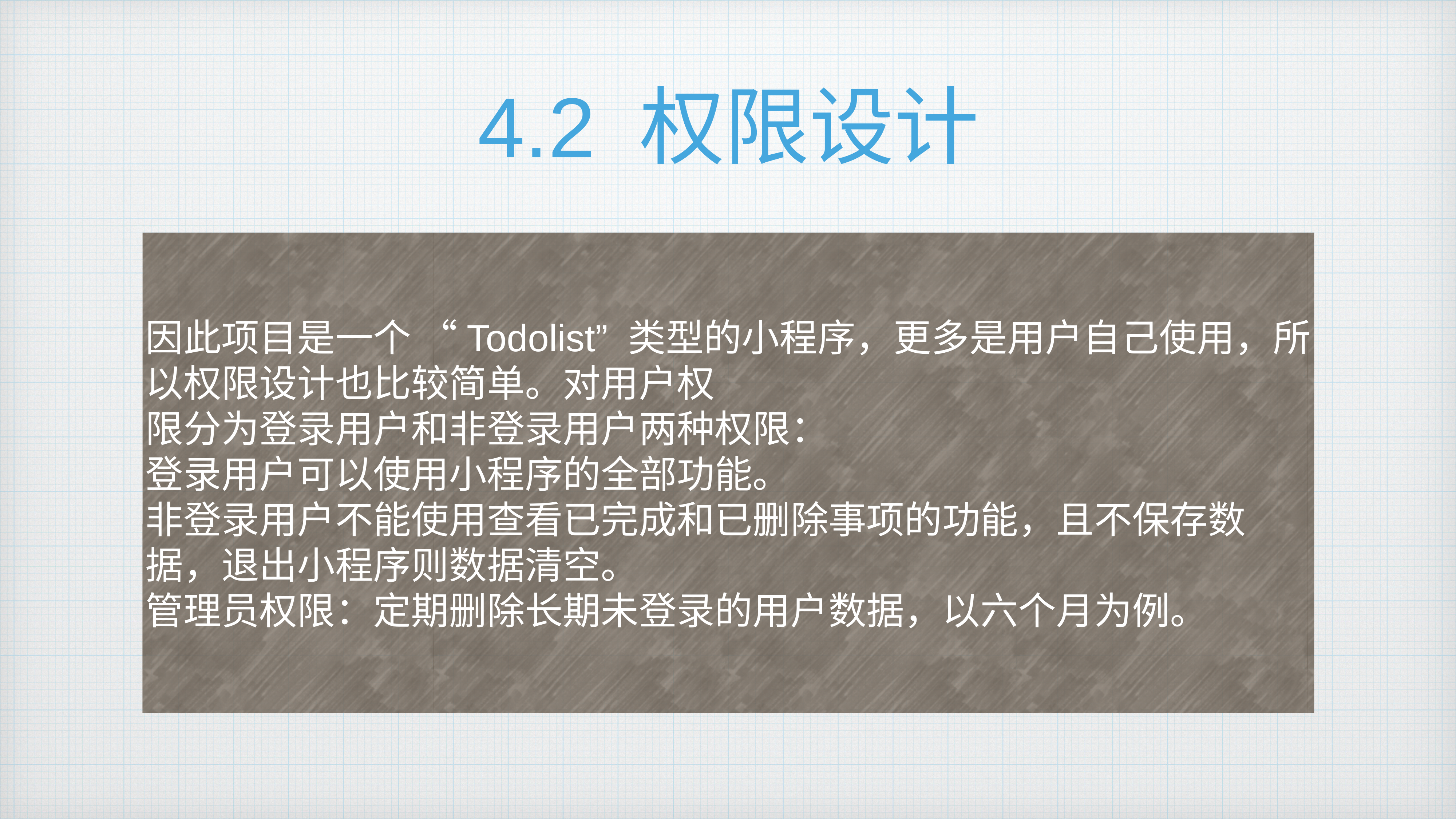

# 4.2 权限设计
因此项目是一个 “Todolist” 类型的小程序，更多是用户自己使用，所以权限设计也比较简单。对用户权
限分为登录用户和非登录用户两种权限：
登录用户可以使用小程序的全部功能。
非登录用户不能使用查看已完成和已删除事项的功能，且不保存数据，退出小程序则数据清空。
管理员权限：定期删除长期未登录的用户数据，以六个月为例。